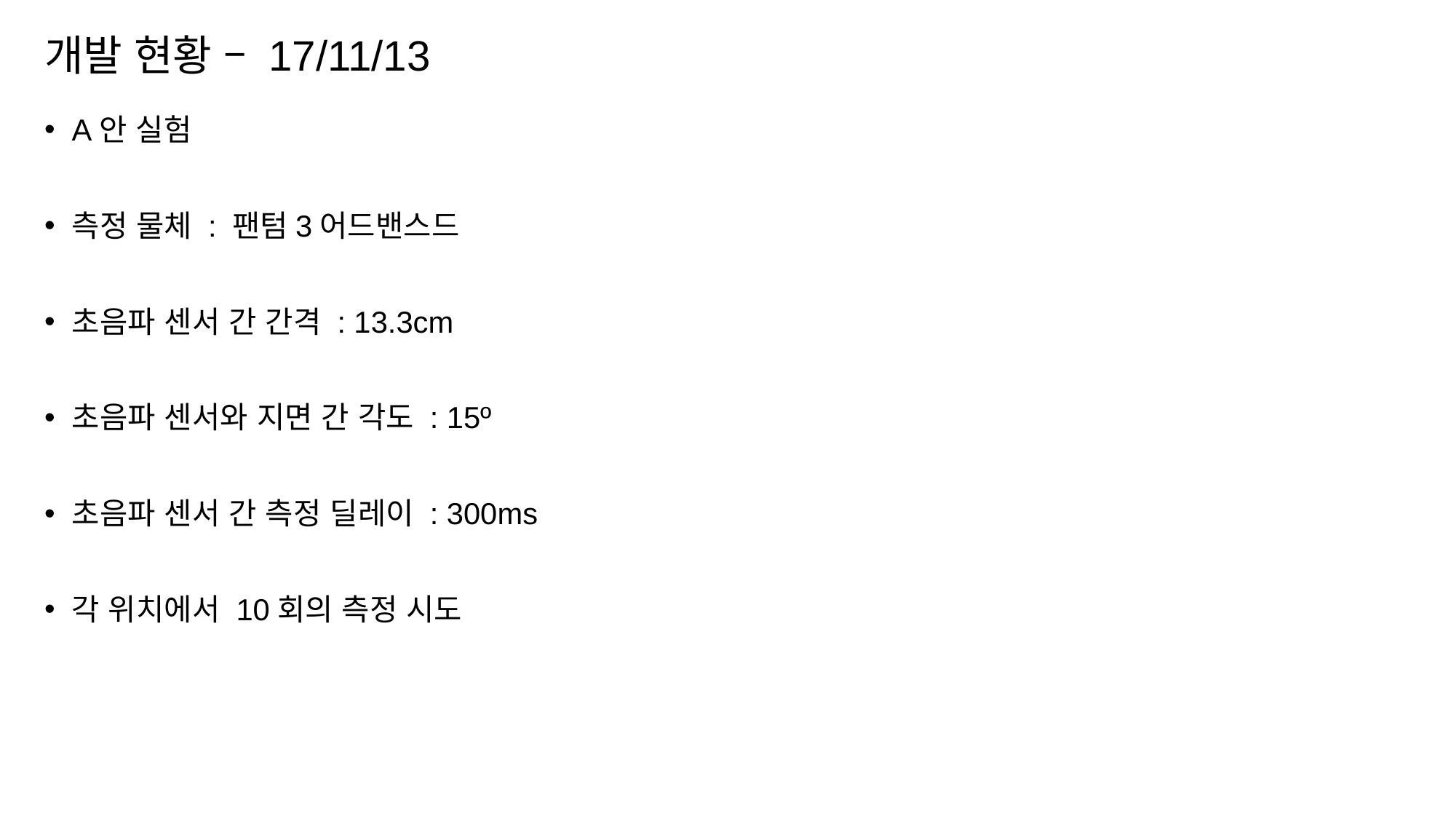

# 개발 현황 – 17/11/13
A안 실험

측정 물체 : 팬텀3어드밴스드

초음파 센서 간 간격 : 13.3cm

초음파 센서와 지면 간 각도 : 15º

초음파 센서 간 측정 딜레이 : 300ms

각 위치에서 10회의 측정 시도